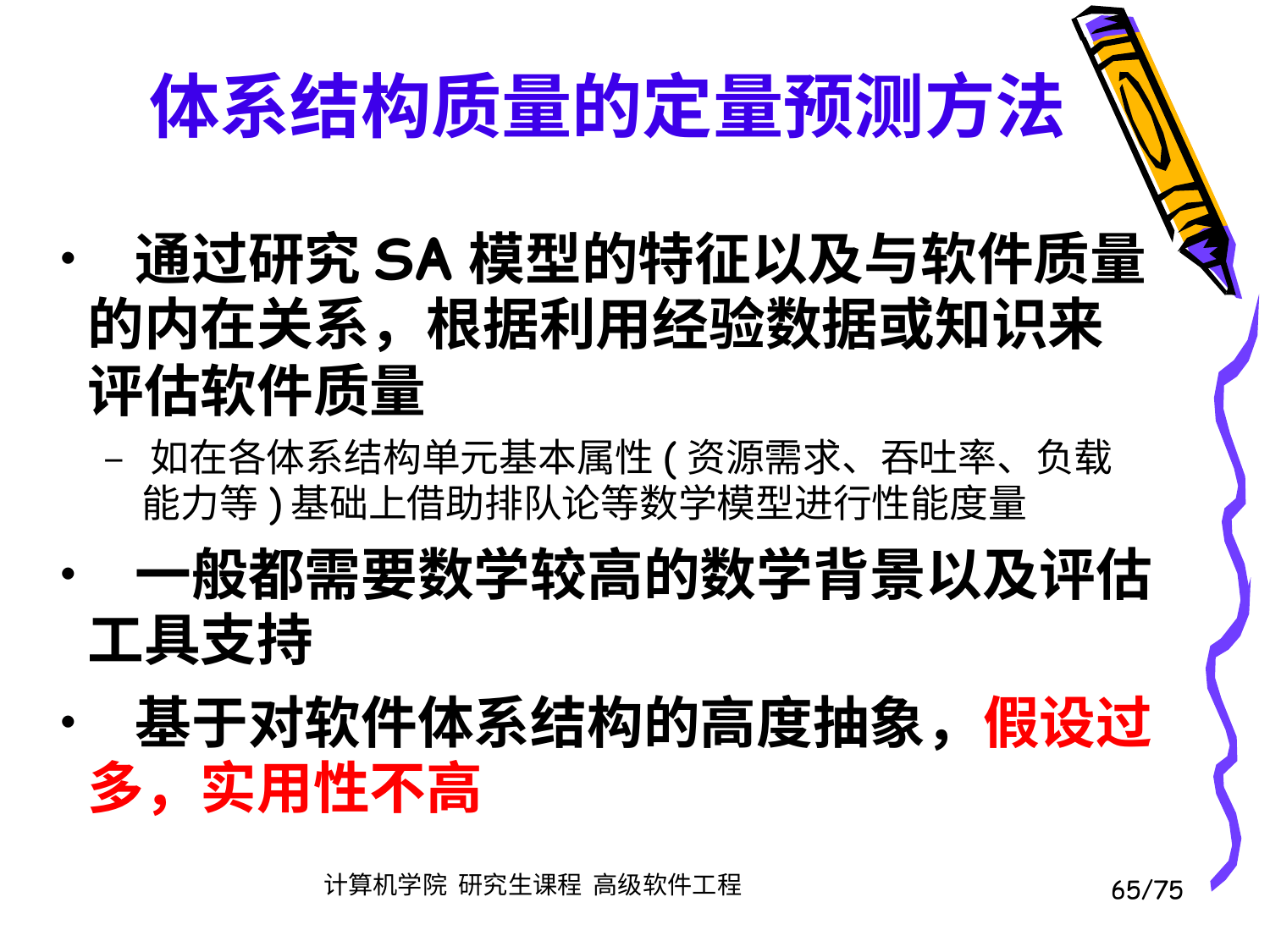

体系结构质量的定量预测方法

•  通过研究SA模型的特征以及与软件质量
	的内在关系，根据利用经验数据或知识来
	评估软件质量
		–  如在各体系结构单元基本属性(资源需求、吞吐率、负载
			能力等)基础上借助排队论等数学模型进行性能度量
•  一般都需要数学较高的数学背景以及评估
	工具支持
•  基于对软件体系结构的高度抽象，假设过
	多，实用性不高

65/75
计算机学院  研究生课程  高级软件工程